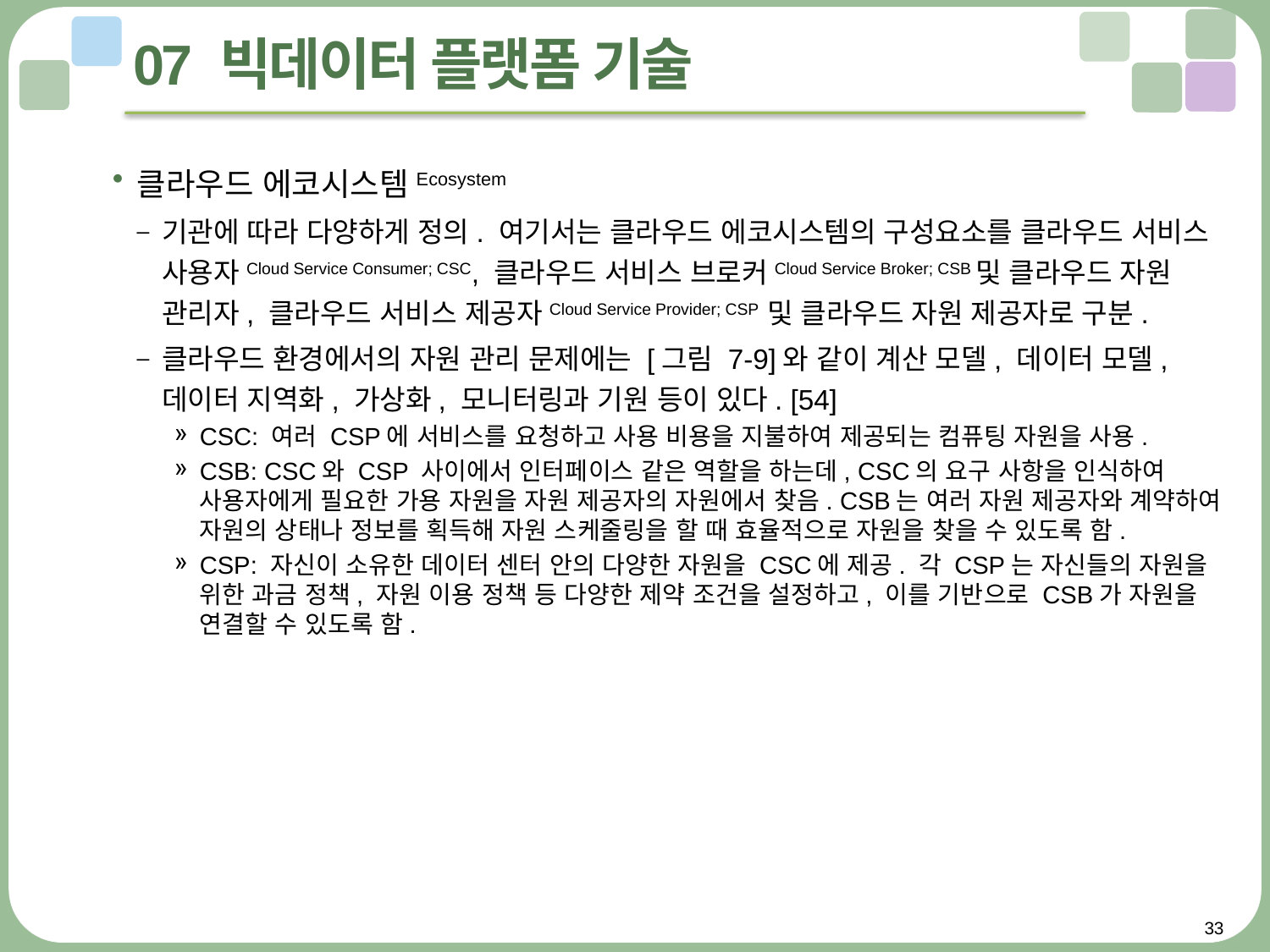

# 07 빅데이터 플랫폼 기술
클라우드 에코시스템Ecosystem
기관에 따라 다양하게 정의. 여기서는 클라우드 에코시스템의 구성요소를 클라우드 서비스 사용자Cloud Service Consumer; CSC, 클라우드 서비스 브로커Cloud Service Broker; CSB및 클라우드 자원 관리자, 클라우드 서비스 제공자Cloud Service Provider; CSP 및 클라우드 자원 제공자로 구분.
클라우드 환경에서의 자원 관리 문제에는 [그림 7-9]와 같이 계산 모델, 데이터 모델, 데이터 지역화, 가상화, 모니터링과 기원 등이 있다. [54]
CSC: 여러 CSP에 서비스를 요청하고 사용 비용을 지불하여 제공되는 컴퓨팅 자원을 사용.
CSB: CSC와 CSP 사이에서 인터페이스 같은 역할을 하는데, CSC의 요구 사항을 인식하여 사용자에게 필요한 가용 자원을 자원 제공자의 자원에서 찾음. CSB는 여러 자원 제공자와 계약하여 자원의 상태나 정보를 획득해 자원 스케줄링을 할 때 효율적으로 자원을 찾을 수 있도록 함.
CSP: 자신이 소유한 데이터 센터 안의 다양한 자원을 CSC에 제공. 각 CSP는 자신들의 자원을 위한 과금 정책, 자원 이용 정책 등 다양한 제약 조건을 설정하고, 이를 기반으로 CSB가 자원을 연결할 수 있도록 함.